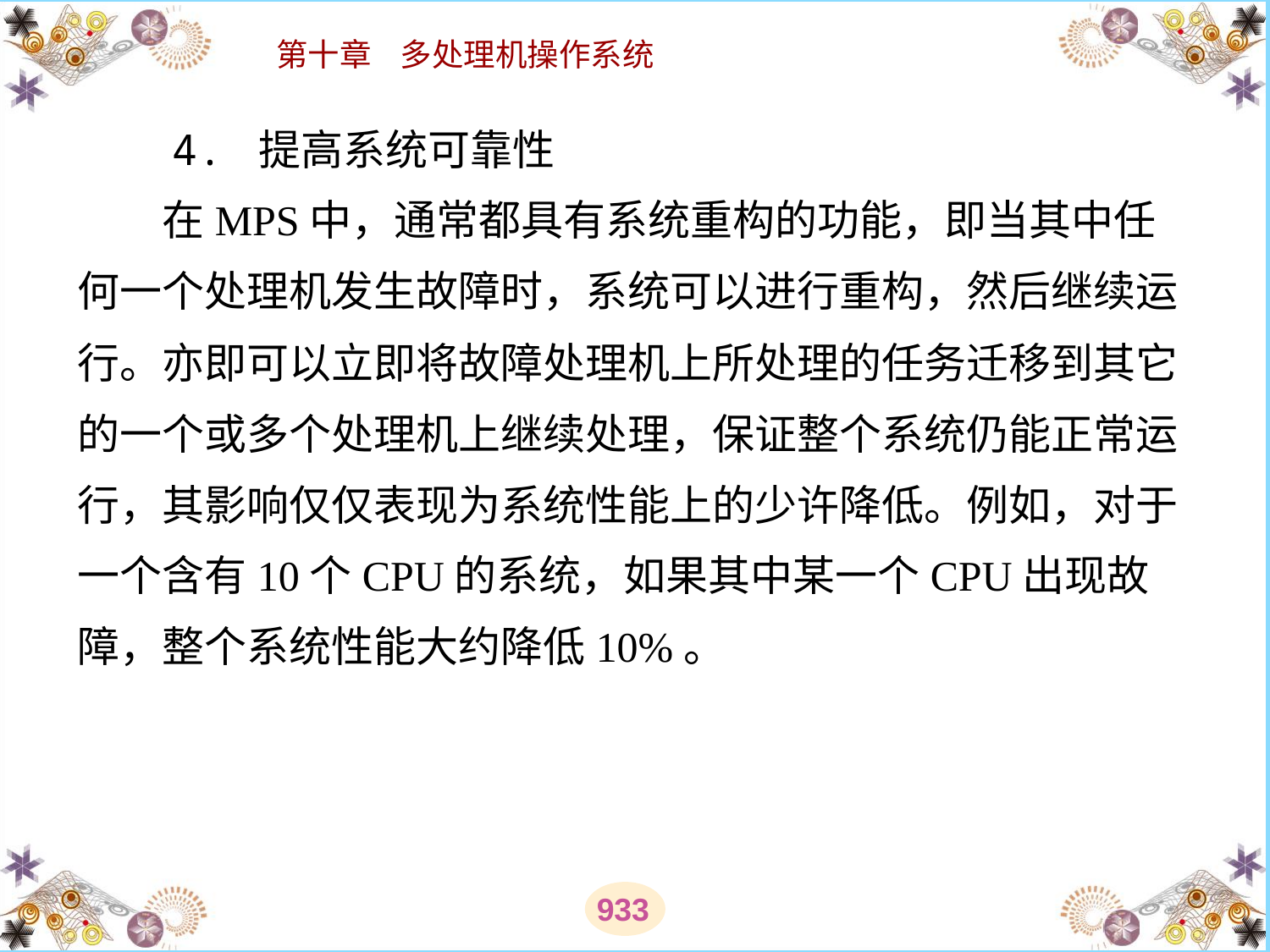

# 4. 提高系统可靠性 　　在MPS中，通常都具有系统重构的功能，即当其中任何一个处理机发生故障时，系统可以进行重构，然后继续运行。亦即可以立即将故障处理机上所处理的任务迁移到其它的一个或多个处理机上继续处理，保证整个系统仍能正常运行，其影响仅仅表现为系统性能上的少许降低。例如，对于一个含有10个CPU的系统，如果其中某一个CPU出现故障，整个系统性能大约降低10%。